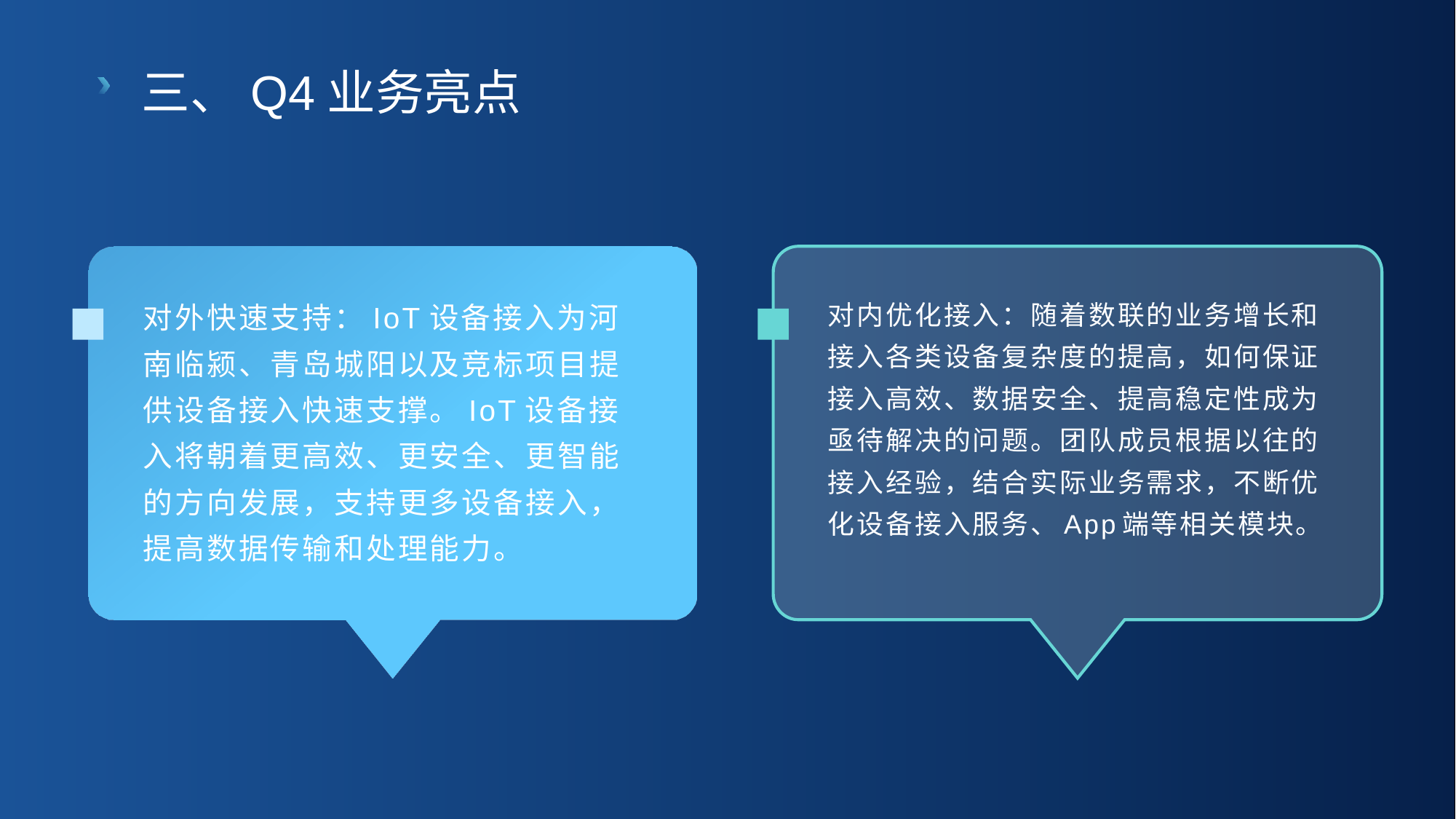

三、Q4业务亮点

对外快速支持：IoT设备接入为河南临颍、青岛城阳以及竞标项目提供设备接入快速支撑。IoT设备接入将朝着更高效、更安全、更智能的方向发展，支持更多设备接入，提高数据传输和处理能力。
对内优化接入：随着数联的业务增长和接入各类设备复杂度的提高，如何保证接入高效、数据安全、提高稳定性成为亟待解决的问题。团队成员根据以往的接入经验，结合实际业务需求，不断优化设备接入服务、App端等相关模块。